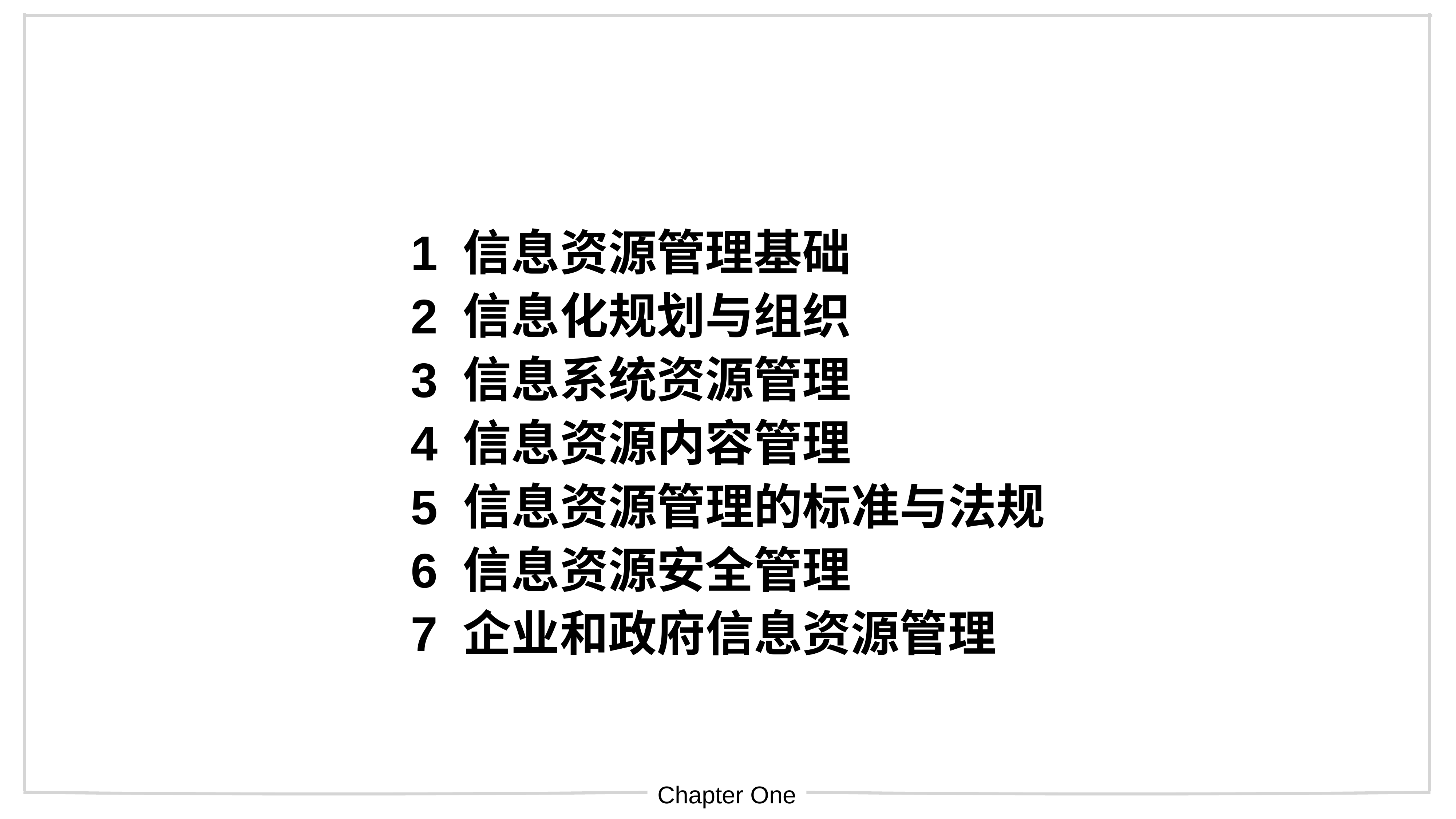

1 信息资源管理基础
2 信息化规划与组织
3 信息系统资源管理
4 信息资源内容管理
5 信息资源管理的标准与法规
6 信息资源安全管理
7 企业和政府信息资源管理